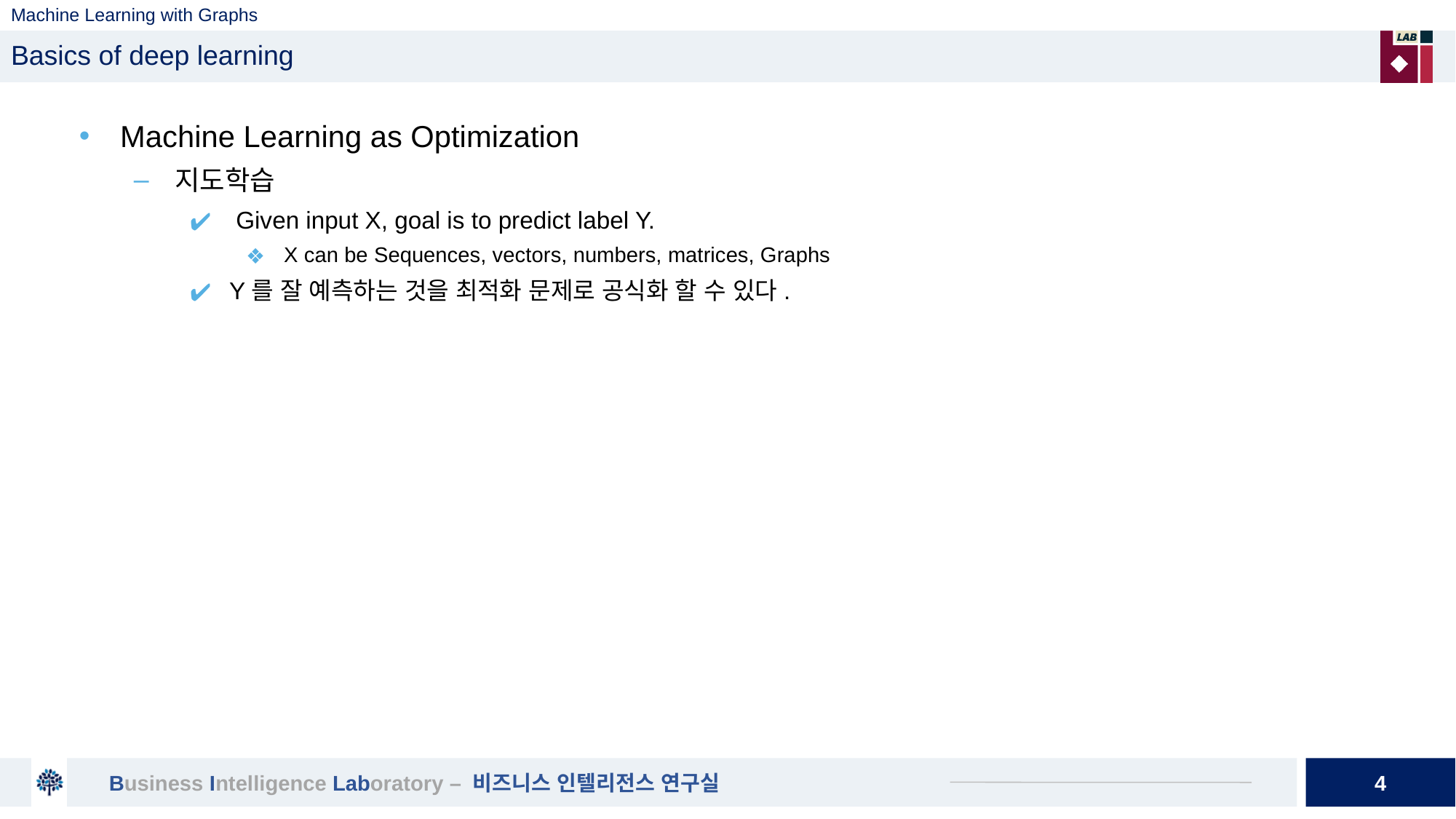

# Machine Learning with Graphs
Basics of deep learning
Machine Learning as Optimization
지도학습
 Given input X, goal is to predict label Y.
X can be Sequences, vectors, numbers, matrices, Graphs
Y를 잘 예측하는 것을 최적화 문제로 공식화 할 수 있다.

4